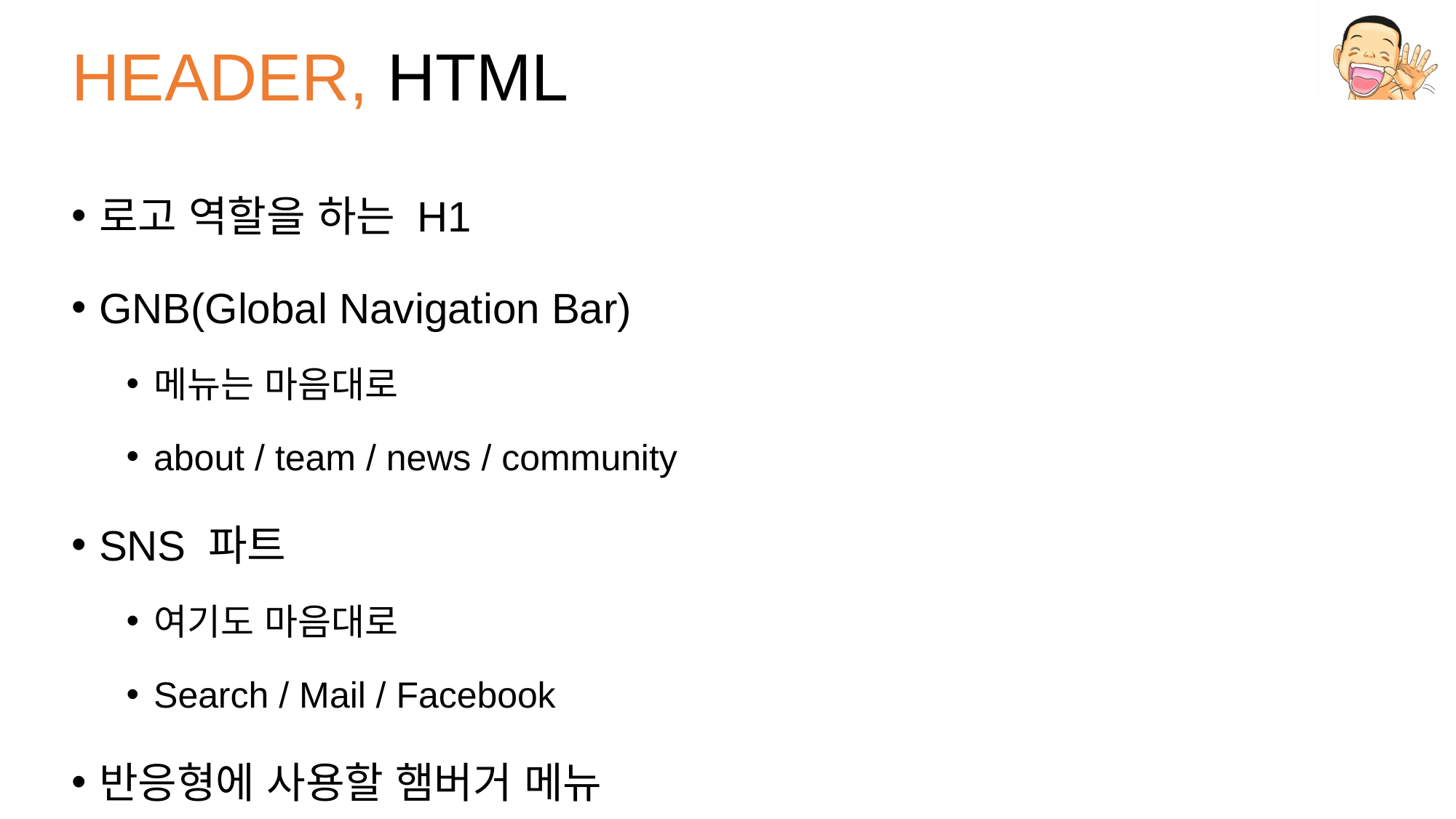

# HEADER, HTML
로고 역할을 하는 H1
GNB(Global Navigation Bar)
메뉴는 마음대로
about / team / news / community
SNS 파트
여기도 마음대로
Search / Mail / Facebook
반응형에 사용할 햄버거 메뉴